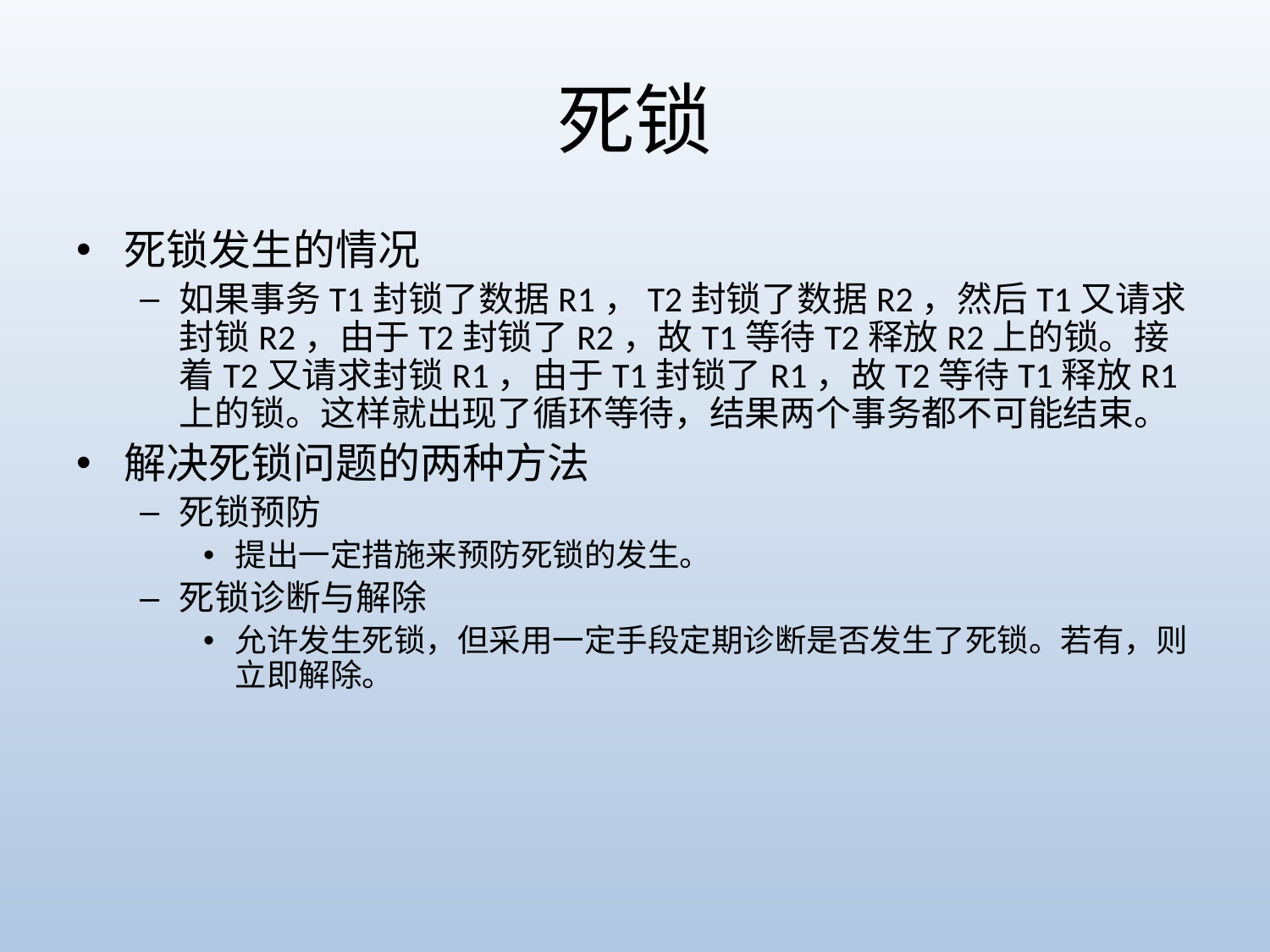

# 死锁
死锁发生的情况
如果事务T1封锁了数据R1，T2封锁了数据R2，然后T1又请求封锁R2，由于T2封锁了R2，故T1等待T2释放R2上的锁。接着T2又请求封锁R1，由于T1封锁了R1，故T2等待T1释放R1上的锁。这样就出现了循环等待，结果两个事务都不可能结束。
解决死锁问题的两种方法
死锁预防
提出一定措施来预防死锁的发生。
死锁诊断与解除
允许发生死锁，但采用一定手段定期诊断是否发生了死锁。若有，则立即解除。